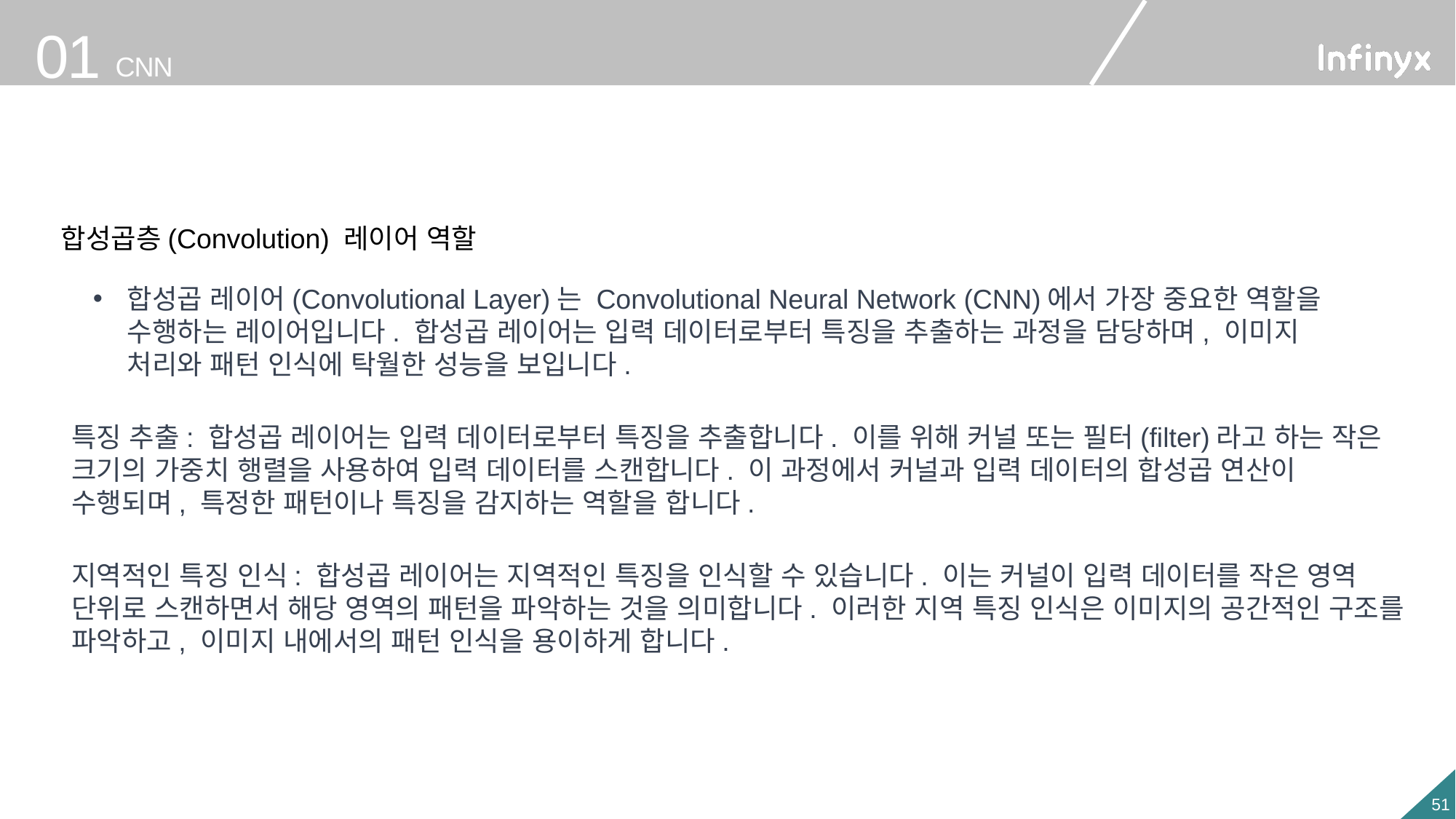

합성곱층(Convolution) 레이어 역할
합성곱 레이어(Convolutional Layer)는 Convolutional Neural Network (CNN)에서 가장 중요한 역할을 수행하는 레이어입니다. 합성곱 레이어는 입력 데이터로부터 특징을 추출하는 과정을 담당하며, 이미지 처리와 패턴 인식에 탁월한 성능을 보입니다.
특징 추출: 합성곱 레이어는 입력 데이터로부터 특징을 추출합니다. 이를 위해 커널 또는 필터(filter)라고 하는 작은 크기의 가중치 행렬을 사용하여 입력 데이터를 스캔합니다. 이 과정에서 커널과 입력 데이터의 합성곱 연산이 수행되며, 특정한 패턴이나 특징을 감지하는 역할을 합니다.
지역적인 특징 인식: 합성곱 레이어는 지역적인 특징을 인식할 수 있습니다. 이는 커널이 입력 데이터를 작은 영역 단위로 스캔하면서 해당 영역의 패턴을 파악하는 것을 의미합니다. 이러한 지역 특징 인식은 이미지의 공간적인 구조를 파악하고, 이미지 내에서의 패턴 인식을 용이하게 합니다.